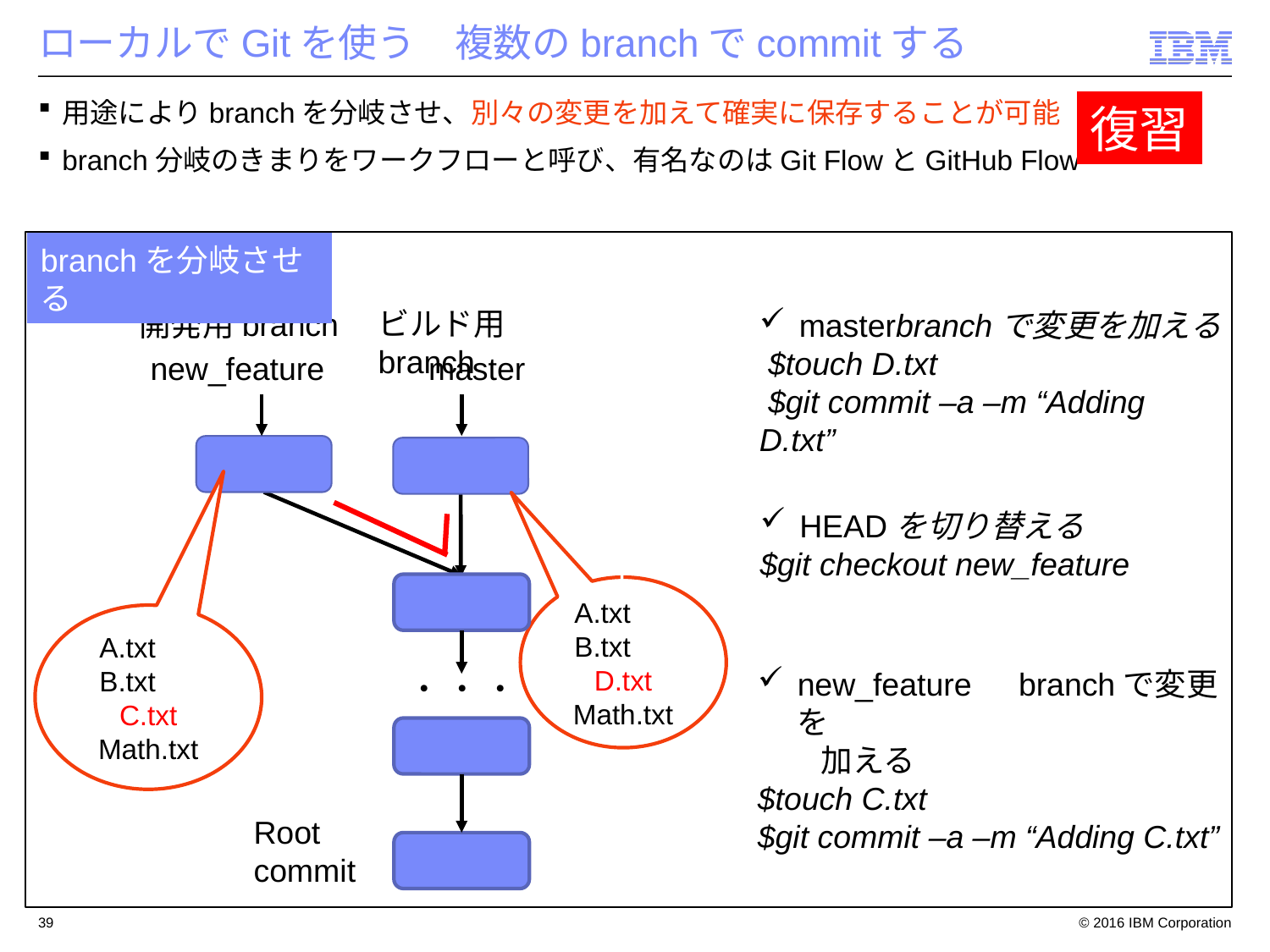

# ローカルでGitを使う　複数のbranchでcommitする
用途によりbranchを分岐させ、別々の変更を加えて確実に保存することが可能
branch分岐のきまりをワークフローと呼び、有名なのはGit FlowとGitHub Flow
復習
E
branchを分岐させる
ビルド用branch
開発用branch
masterbranchで変更を加える
 $touch D.txt
 $git commit –a –m “Adding
D.txt”
new_feature
master

HEADを切り替える
$git checkout new_feature
A.txt　B.txt　D.txt
Math.txt
A.txt　B.txt　C.txt
Math.txt
Root  commit

・・・
new_feature　branchで変更を
　　加える
$touch C.txt
$git commit –a –m “Adding C.txt”
39